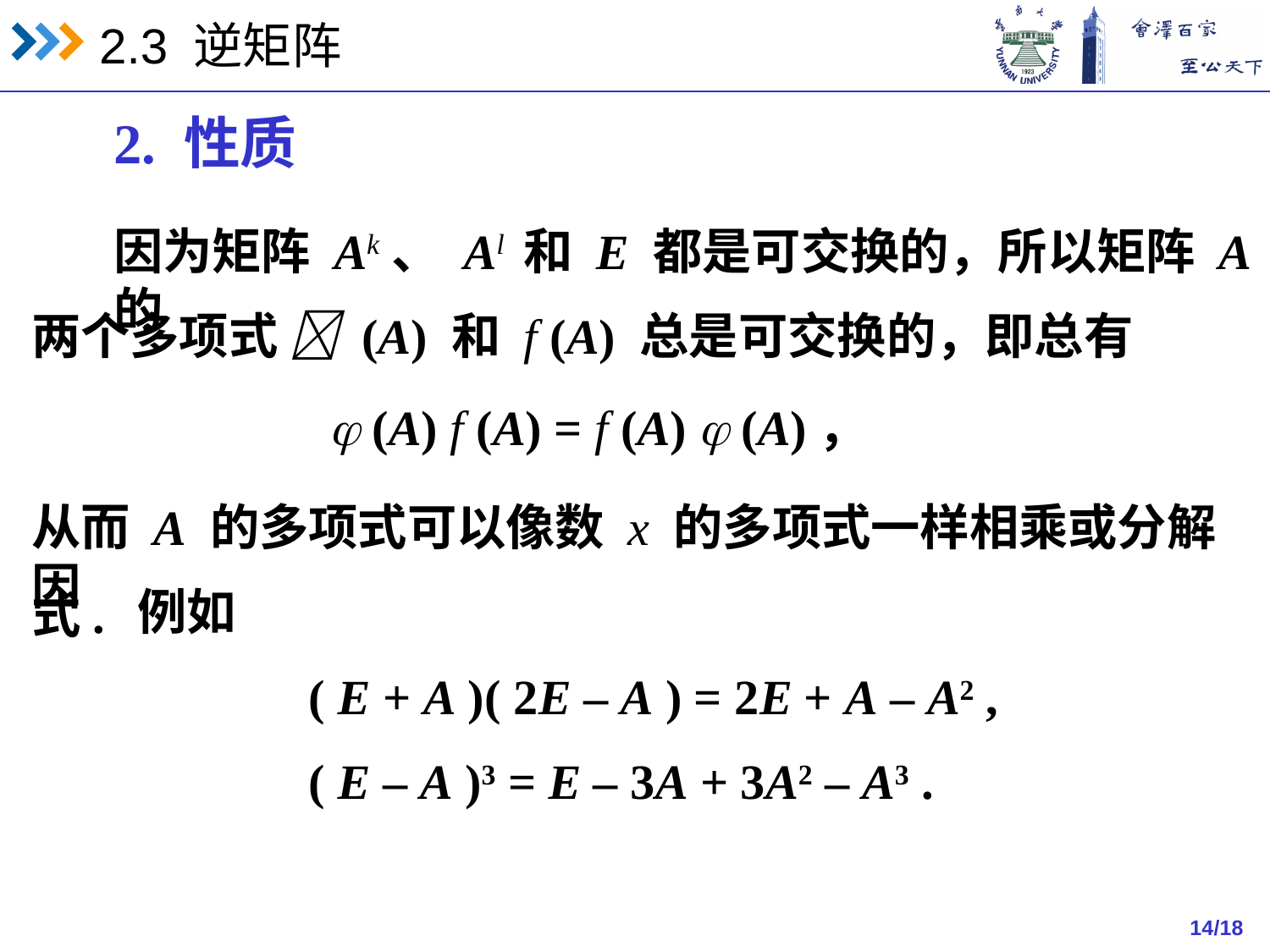

2. 性质
因为矩阵 Ak、 Al 和 E 都是可交换的，所以矩阵 A 的
两个多项式 ϕ (A) 和 f (A) 总是可交换的，即总有
ϕ (A) f (A) = f (A) ϕ (A)，
从而 A 的多项式可以像数 x 的多项式一样相乘或分解因
例如
式.
( E + A )( 2E – A ) = 2E + A – A2 ,
( E – A )3 = E – 3A + 3A2 – A3 .